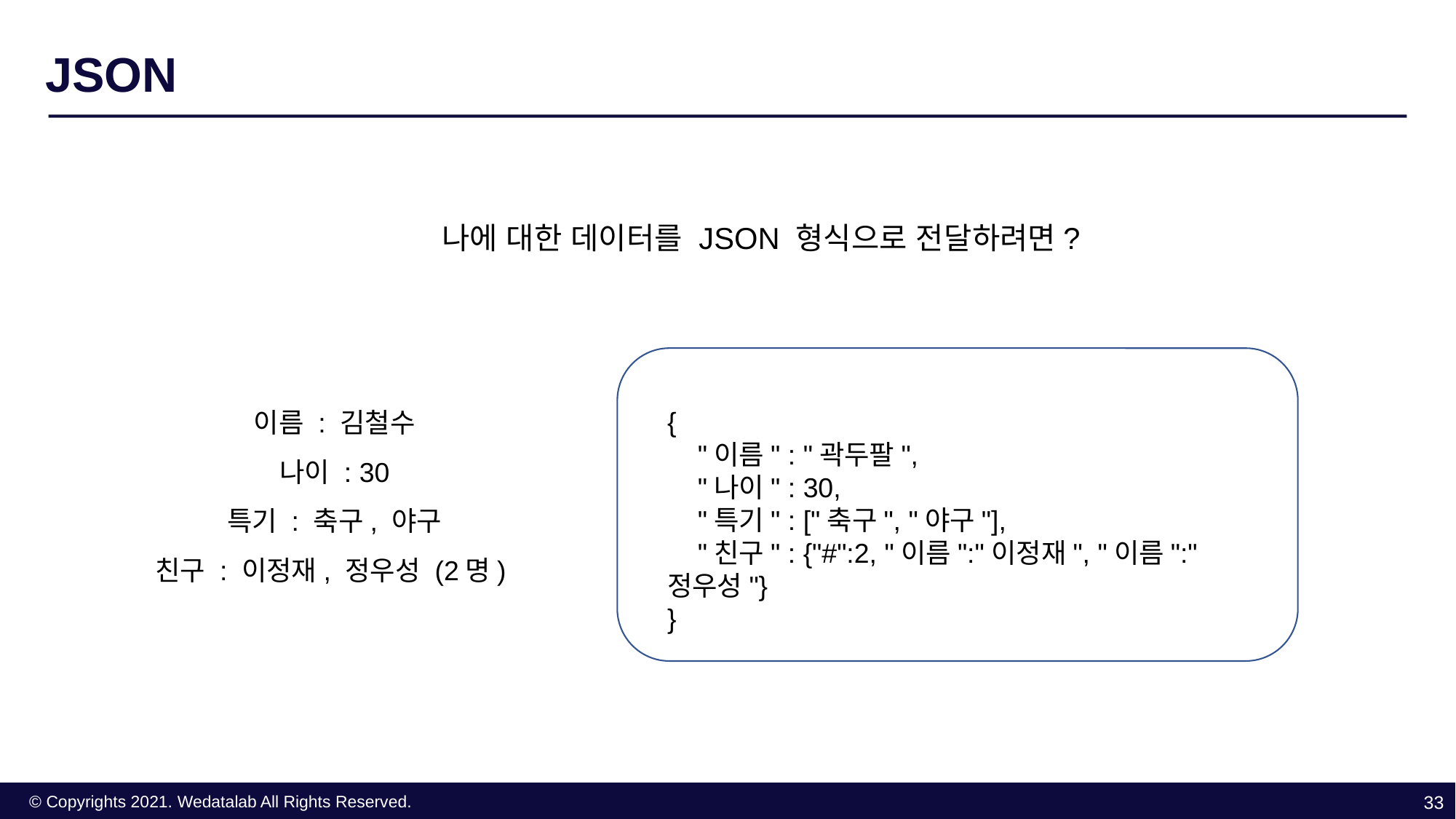

JSON
나에 대한 데이터를 JSON 형식으로 전달하려면?

이름 : 김철수
나이 : 30
특기 : 축구, 야구
친구 : 이정재, 정우성 (2명)
{
    "이름" : "곽두팔",
    "나이" : 30,
    "특기" : ["축구", "야구"],
    "친구" : {"#":2, "이름":"이정재", "이름":"정우성"}
}
33
© Copyrights 2021. Wedatalab All Rights Reserved.